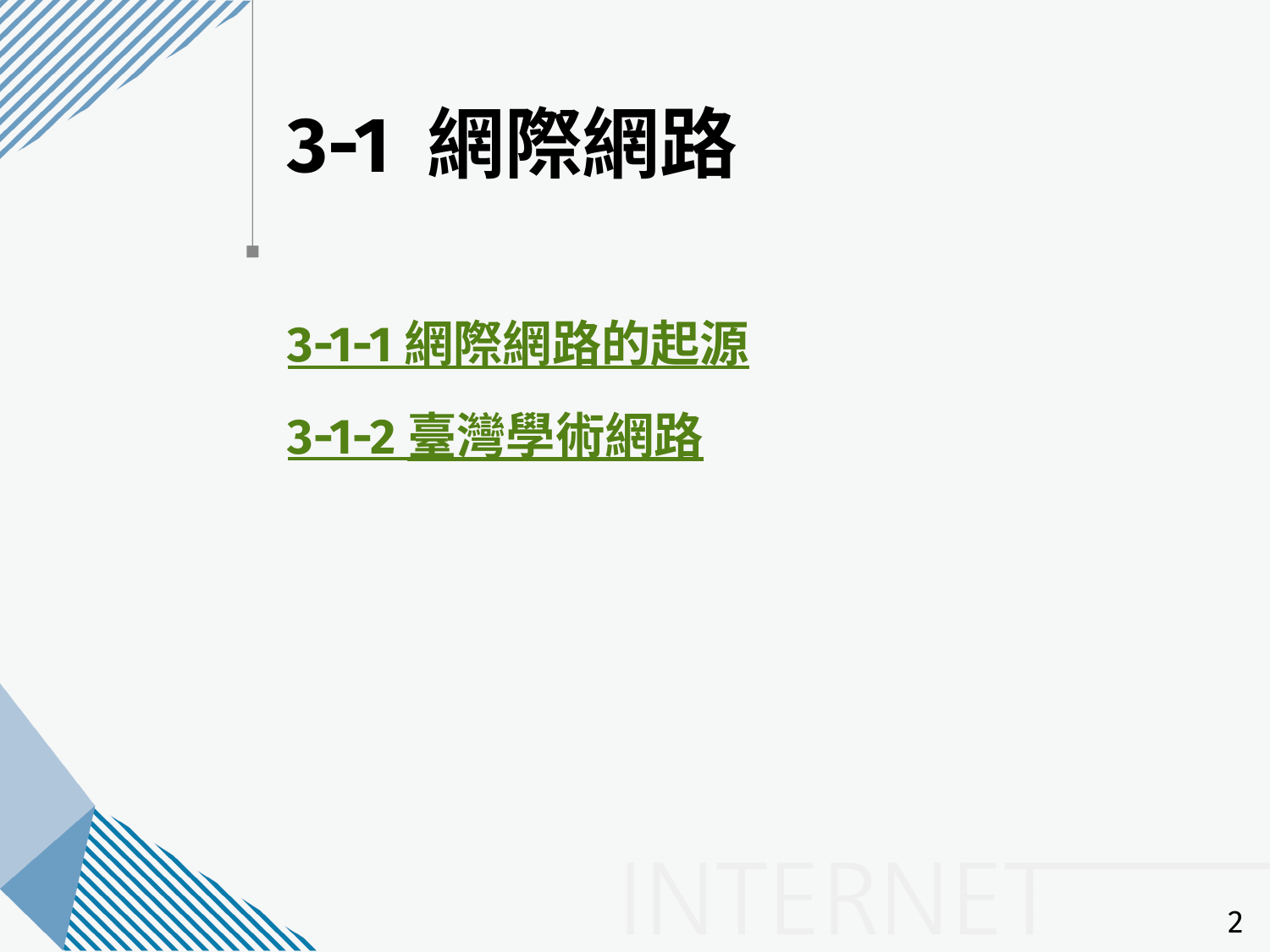

# 3-1 網際網路
3-1-1	 網際網路的起源
3-1-2	 臺灣學術網路
2